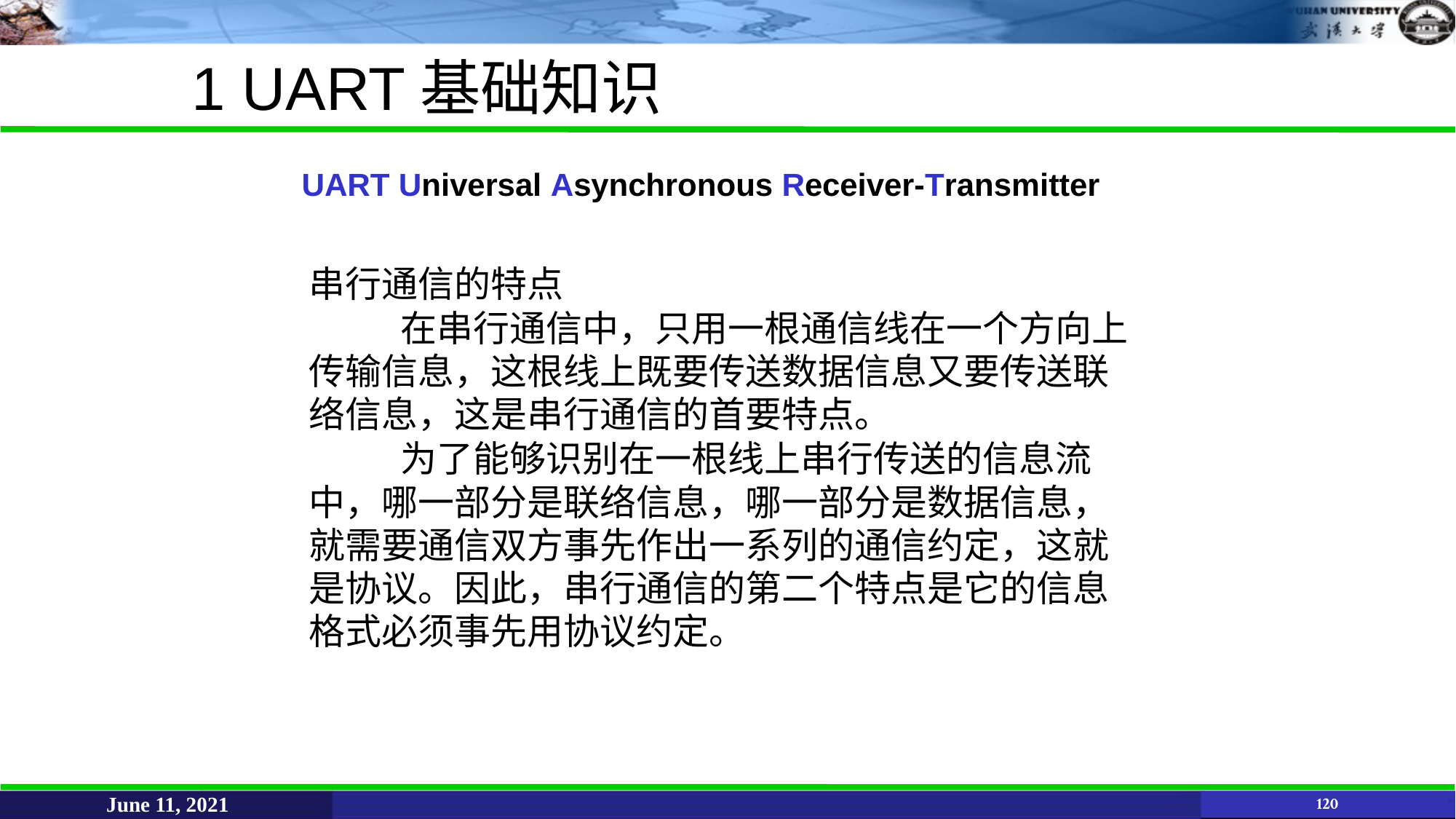

1 UART基础知识
UART Universal Asynchronous Receiver-Transmitter
串行通信的特点
在串行通信中，只用一根通信线在一个方向上传输信息，这根线上既要传送数据信息又要传送联络信息，这是串行通信的首要特点。
为了能够识别在一根线上串行传送的信息流中，哪一部分是联络信息，哪一部分是数据信息，就需要通信双方事先作出一系列的通信约定，这就是协议。因此，串行通信的第二个特点是它的信息格式必须事先用协议约定。
June 11, 2021

120